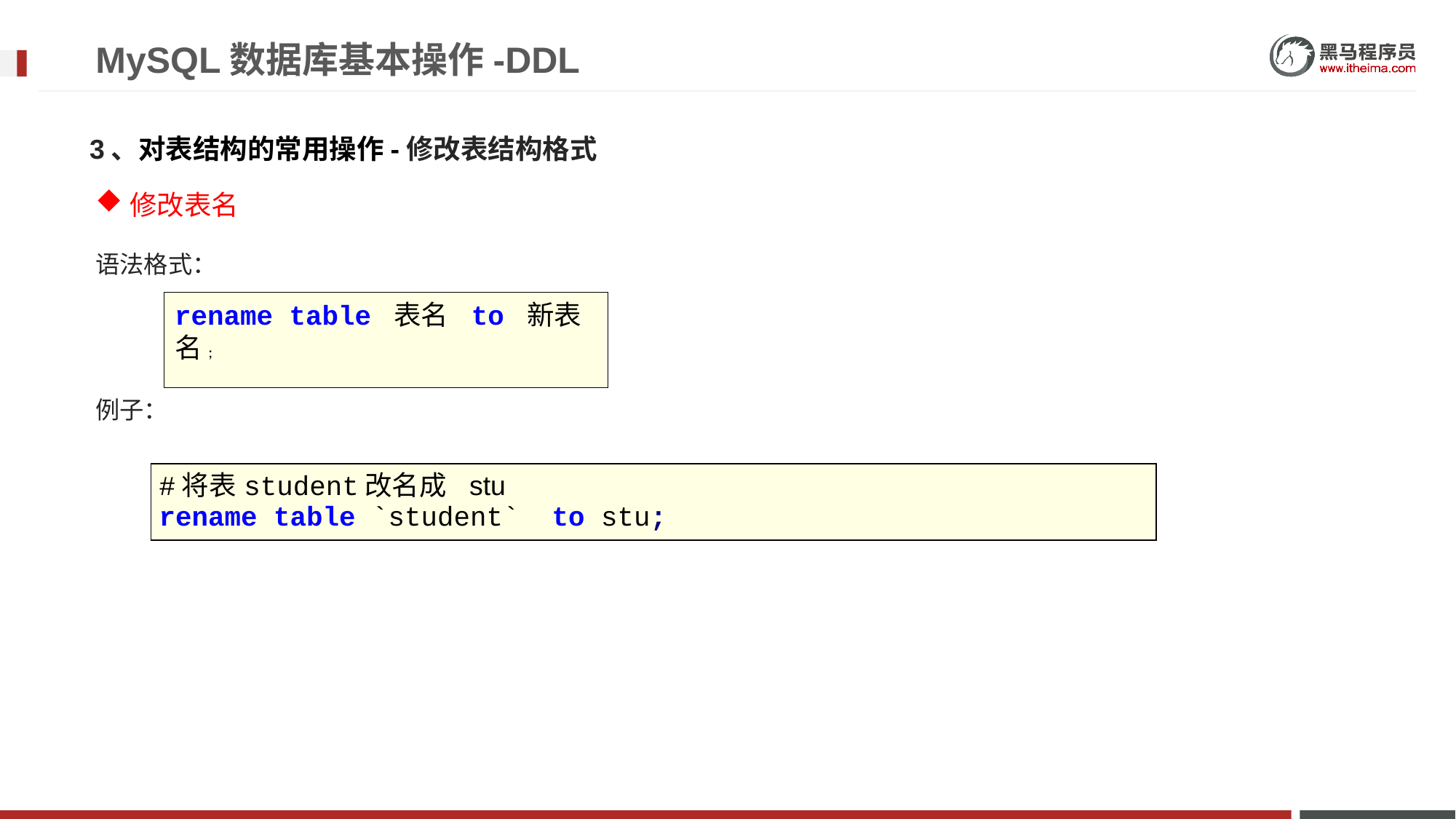

# MySQL数据库基本操作-DDL
3、对表结构的常用操作-修改表结构格式
修改表名
语法格式：

例子：
rename table 表名 to 新表名;

| #将表student改名成 stu rename table `student` to stu; |
| --- |